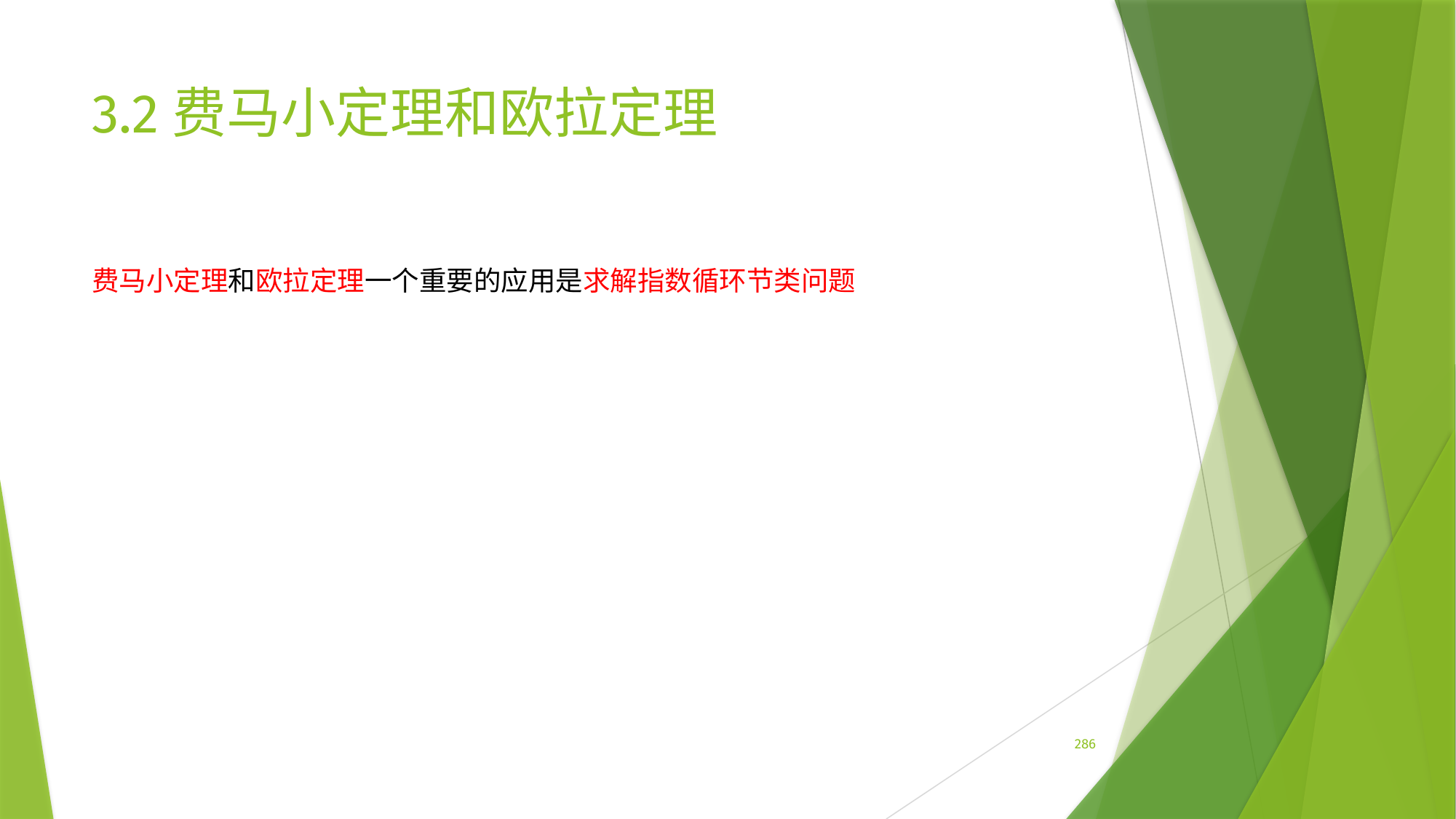

# 3.2费马小定理和欧拉定理
费马小定理和欧拉定理一个重要的应用是求解指数循环节类问题

286